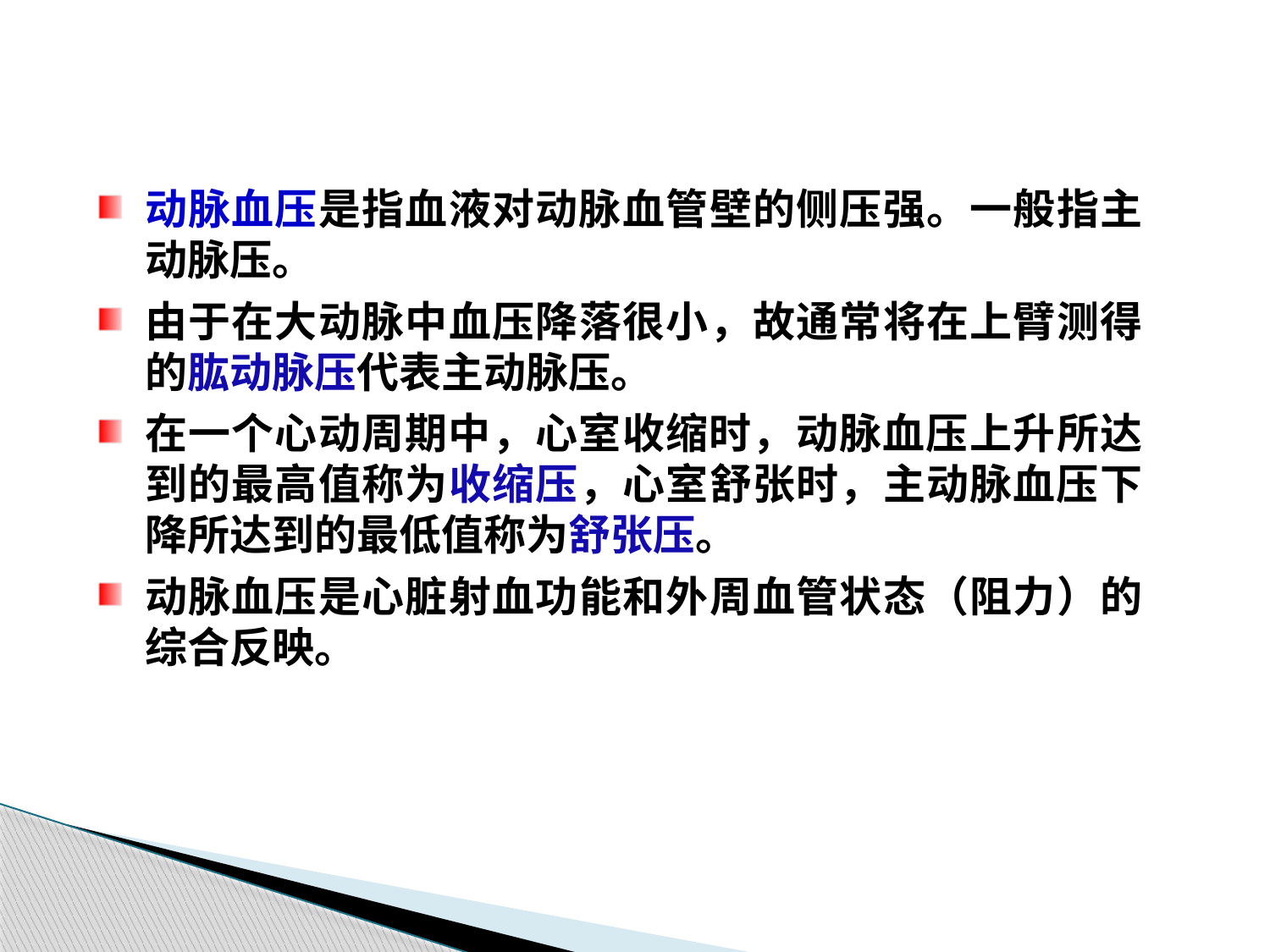

动脉血压是指血液对动脉血管壁的侧压强。一般指主动脉压。
由于在大动脉中血压降落很小，故通常将在上臂测得的肱动脉压代表主动脉压。
在一个心动周期中，心室收缩时，动脉血压上升所达到的最高值称为收缩压，心室舒张时，主动脉血压下降所达到的最低值称为舒张压。
动脉血压是心脏射血功能和外周血管状态（阻力）的综合反映。